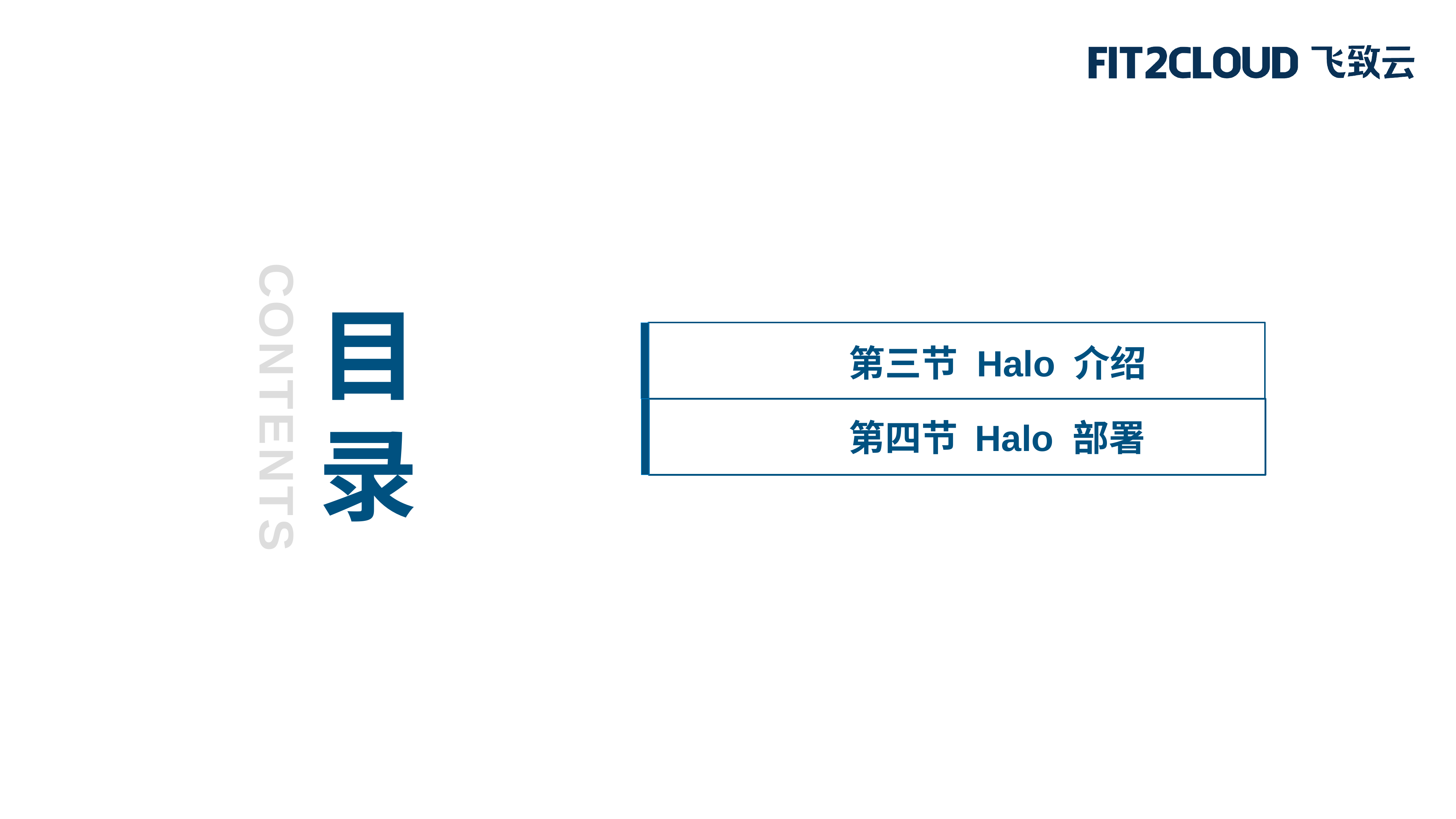

目
录

      第三节 Halo 介绍

CONTENTS
      第四节 Halo 部署